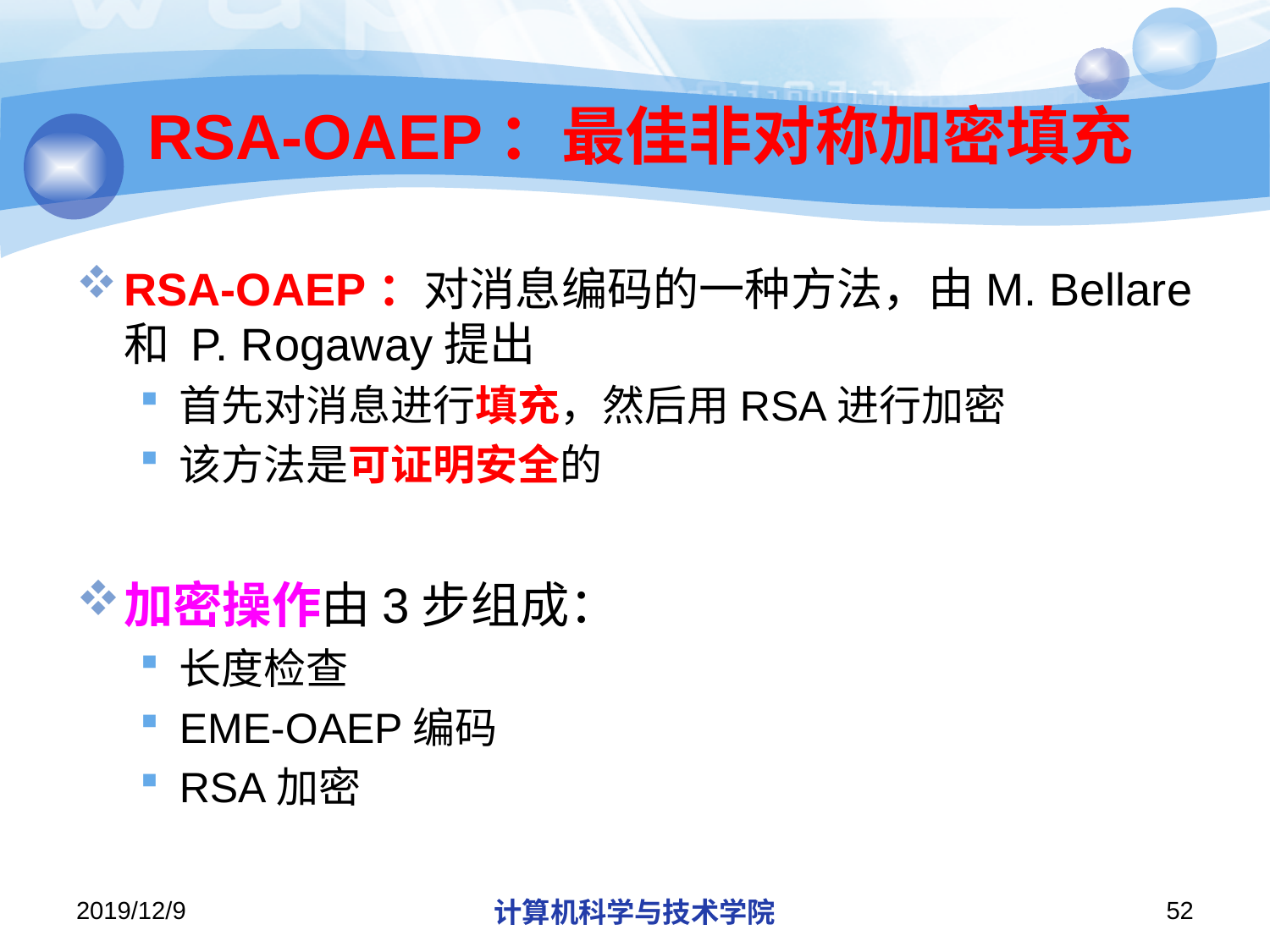

# RSA-OAEP：最佳非对称加密填充
RSA-OAEP：对消息编码的一种方法，由M. Bellare 和 P. Rogaway提出
首先对消息进行填充，然后用RSA进行加密
该方法是可证明安全的

加密操作由3步组成：
长度检查
EME-OAEP编码
RSA加密
2019/12/9
计算机科学与技术学院
52